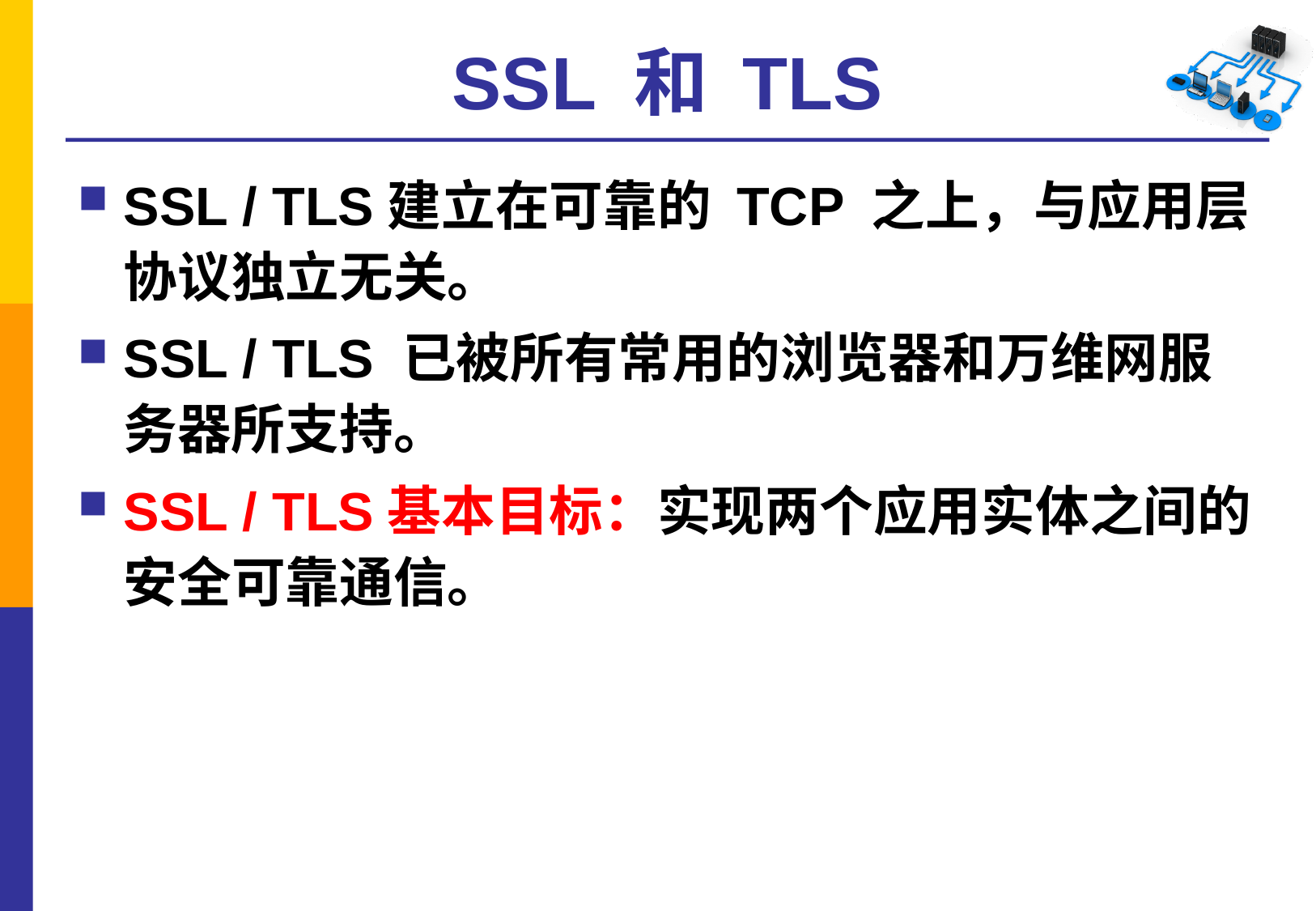

# SSL 和 TLS
SSL / TLS建立在可靠的 TCP 之上，与应用层协议独立无关。
SSL / TLS 已被所有常用的浏览器和万维网服务器所支持。
SSL / TLS基本目标：实现两个应用实体之间的安全可靠通信。